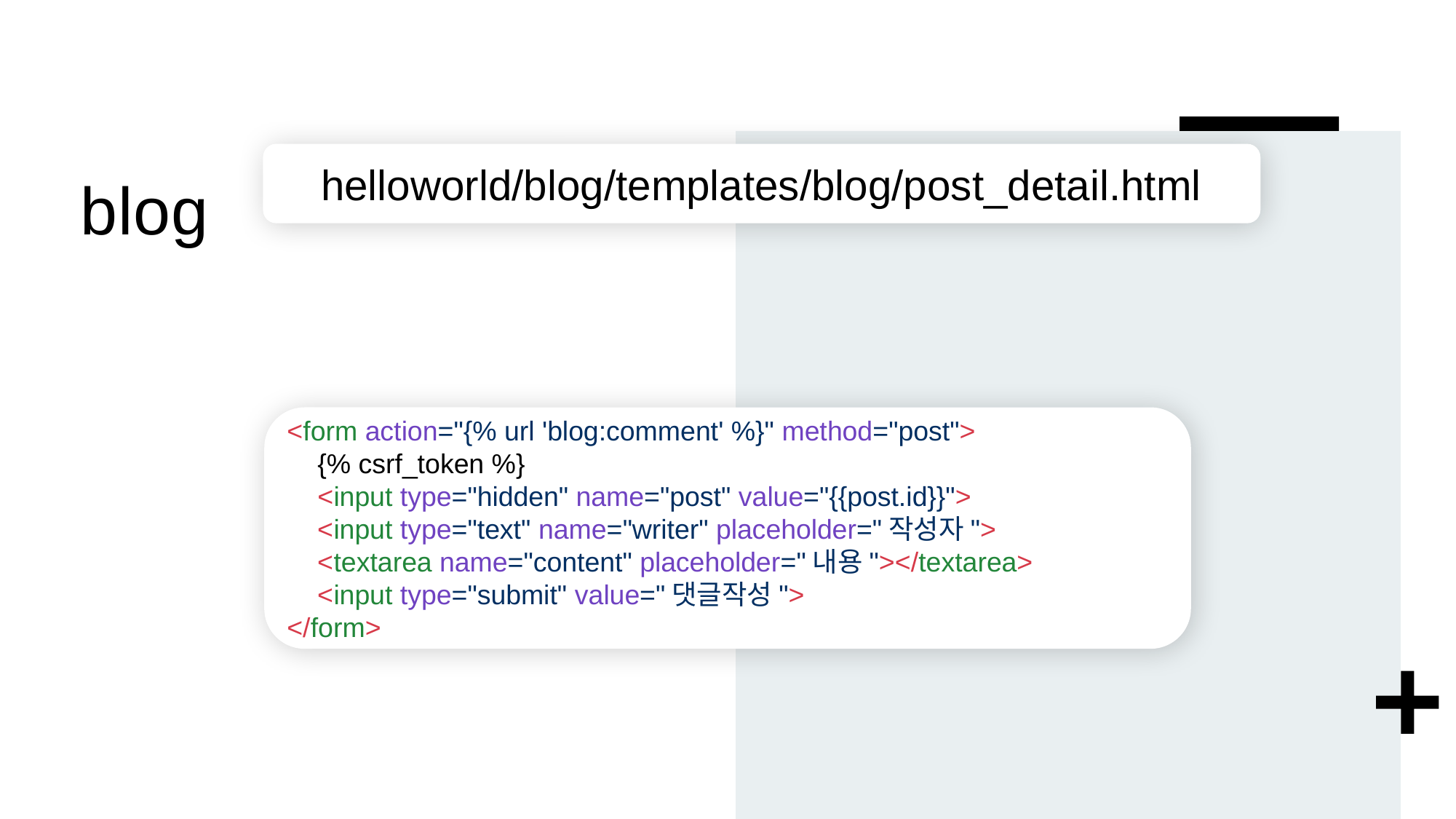

# blog
helloworld/blog/templates/blog/post_detail.html
<form action="{% url 'blog:comment' %}" method="post">
    {% csrf_token %}
    <input type="hidden" name="post" value="{{post.id}}">
    <input type="text" name="writer" placeholder="작성자">
    <textarea name="content" placeholder="내용"></textarea>
    <input type="submit" value="댓글작성">
</form>